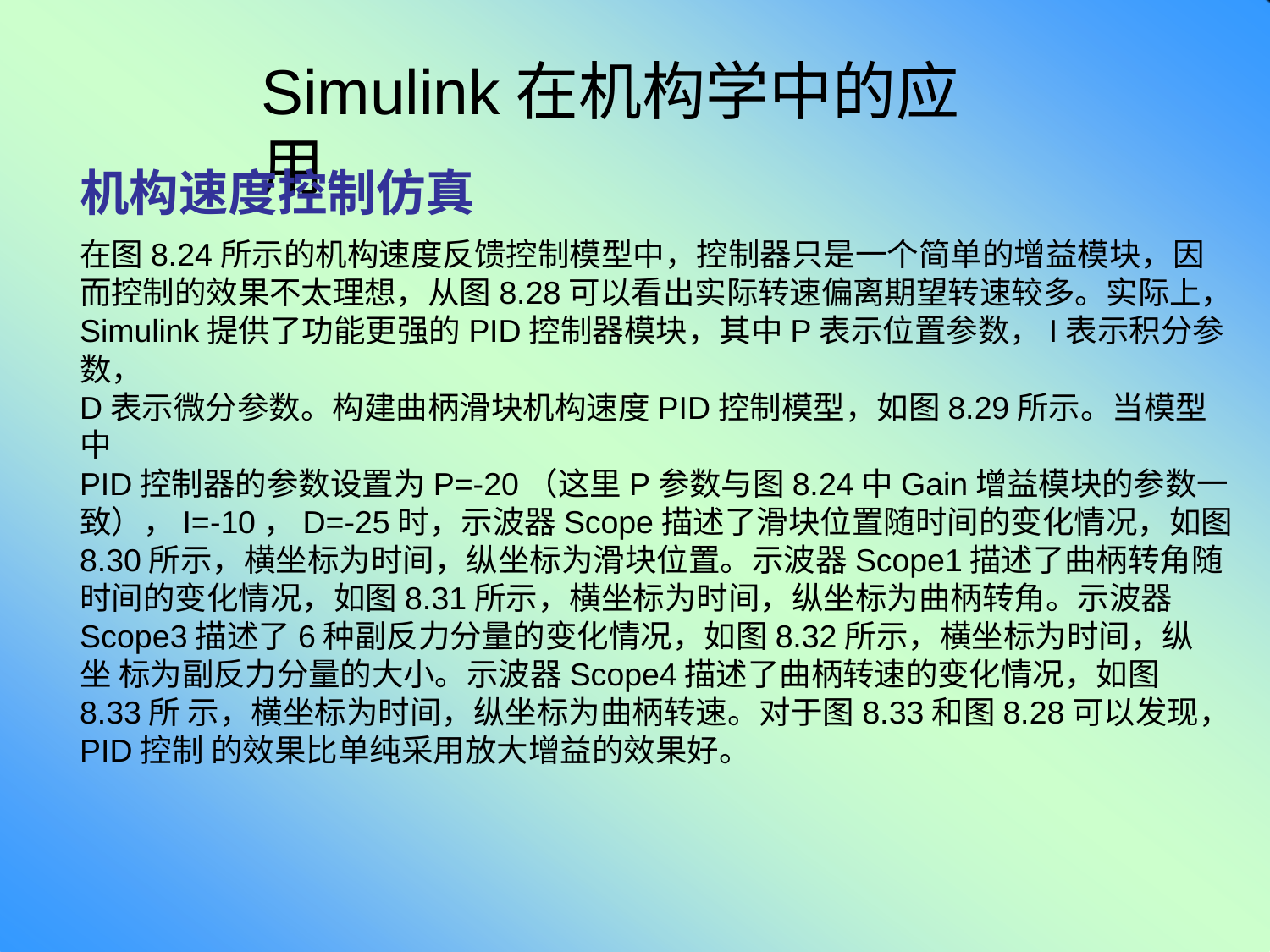

# Simulink在机构学中的应用
机构速度控制仿真
在图8.24所示的机构速度反馈控制模型中，控制器只是一个简单的增益模块，因
而控制的效果不太理想，从图8.28可以看出实际转速偏离期望转速较多。实际上，
Simulink提供了功能更强的PID控制器模块，其中P表示位置参数，I表示积分参数，
D表示微分参数。构建曲柄滑块机构速度PID控制模型，如图8.29所示。当模型中
PID控制器的参数设置为P=-20（这里P参数与图8.24中Gain增益模块的参数一
致），I=-10，D=-25时，示波器Scope描述了滑块位置随时间的变化情况，如图
8.30所示，横坐标为时间，纵坐标为滑块位置。示波器Scope1描述了曲柄转角随
时间的变化情况，如图8.31所示，横坐标为时间，纵坐标为曲柄转角。示波器
Scope3描述了6种副反力分量的变化情况，如图8.32所示，横坐标为时间，纵坐 标为副反力分量的大小。示波器Scope4描述了曲柄转速的变化情况，如图8.33所 示，横坐标为时间，纵坐标为曲柄转速。对于图8.33和图8.28可以发现，PID控制 的效果比单纯采用放大增益的效果好。